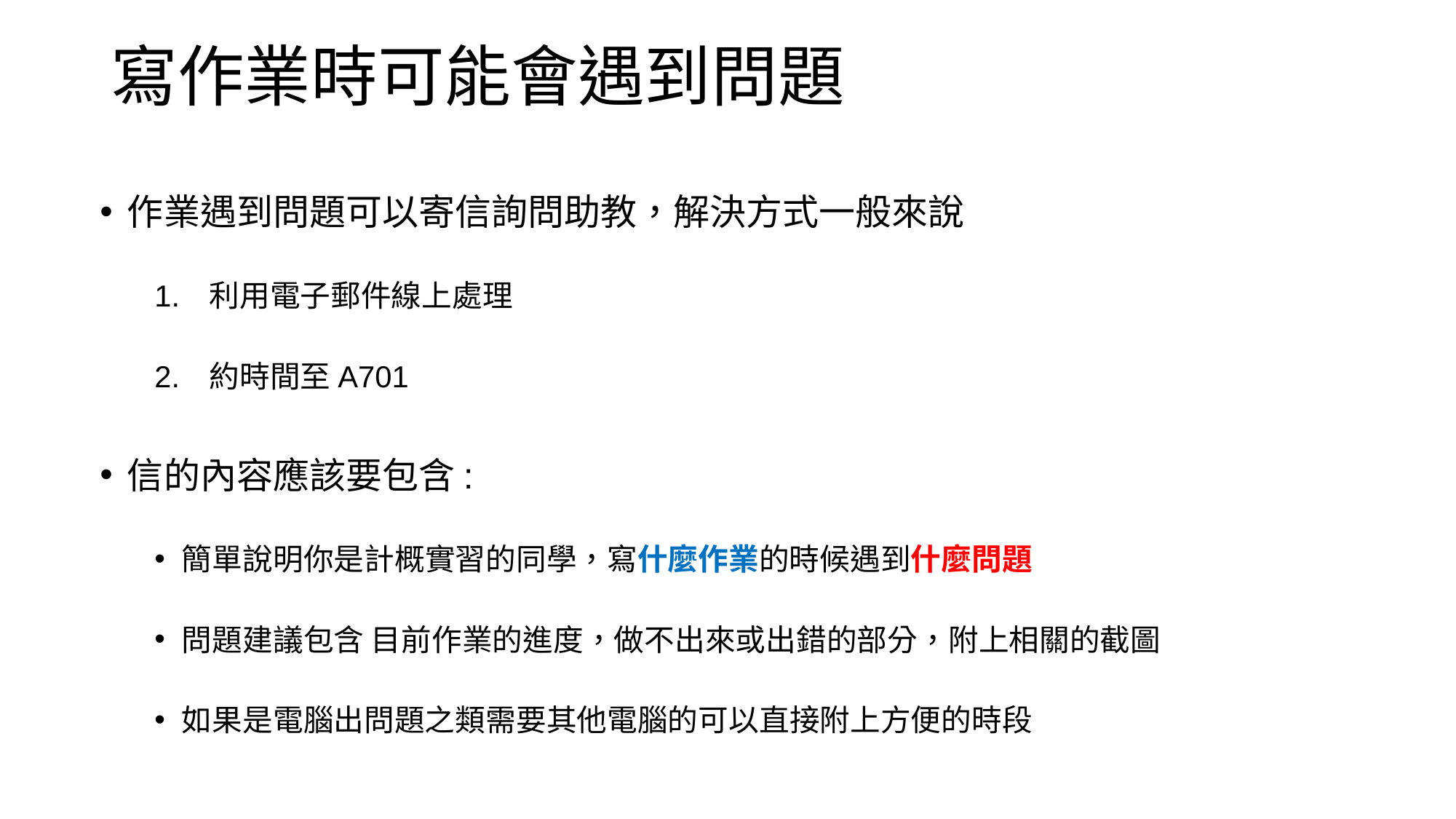

# 寫作業時可能會遇到問題
作業遇到問題可以寄信詢問助教，解決方式一般來說
利用電子郵件線上處理
約時間至A701
信的內容應該要包含:
簡單說明你是計概實習的同學，寫什麼作業的時候遇到什麼問題
問題建議包含 目前作業的進度，做不出來或出錯的部分，附上相關的截圖
如果是電腦出問題之類需要其他電腦的可以直接附上方便的時段